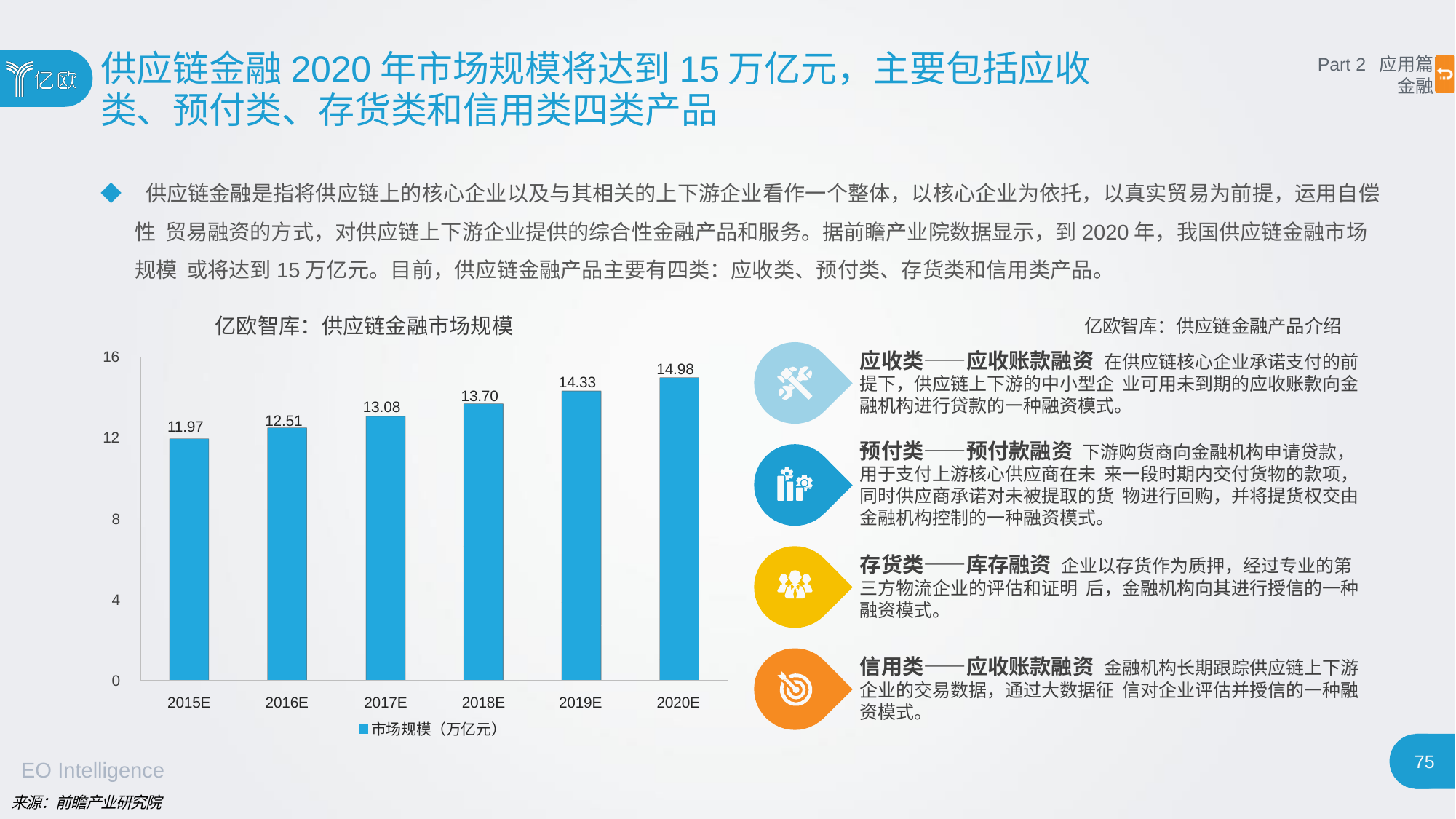

# 供应链金融2020年市场规模将达到15万亿元，主要包括应收
类、预付类、存货类和信用类四类产品
Part 2 应用篇
金融

◆ 供应链金融是指将供应链上的核心企业以及与其相关的上下游企业看作一个整体，以核心企业为依托，以真实贸易为前提，运用自偿性  贸易融资的方式，对供应链上下游企业提供的综合性金融产品和服务。据前瞻产业院数据显示，到2020年，我国供应链金融市场规模  或将达到15万亿元。目前，供应链金融产品主要有四类：应收类、预付类、存货类和信用类产品。

亿欧智库：供应链金融市场规模	亿欧智库：供应链金融产品介绍

应收类——应收账款融资  在供应链核心企业承诺支付的前提下，供应链上下游的中小型企  业可用未到期的应收账款向金融机构进行贷款的一种融资模式。
16

14.98

14.33

13.70
13.08
12.51
11.97
12
预付类——预付款融资  下游购货商向金融机构申请贷款，用于支付上游核心供应商在未  来一段时期内交付货物的款项，同时供应商承诺对未被提取的货  物进行回购，并将提货权交由金融机构控制的一种融资模式。

8

存货类——库存融资  企业以存货作为质押，经过专业的第三方物流企业的评估和证明  后，金融机构向其进行授信的一种融资模式。

4

信用类——应收账款融资  金融机构长期跟踪供应链上下游企业的交易数据，通过大数据征  信对企业评估并授信的一种融资模式。
0

2015E
2016E
2017E	2018E
市场规模（万亿元）
2019E
2020E

75
EO Intelligence
来源：前瞻产业研究院